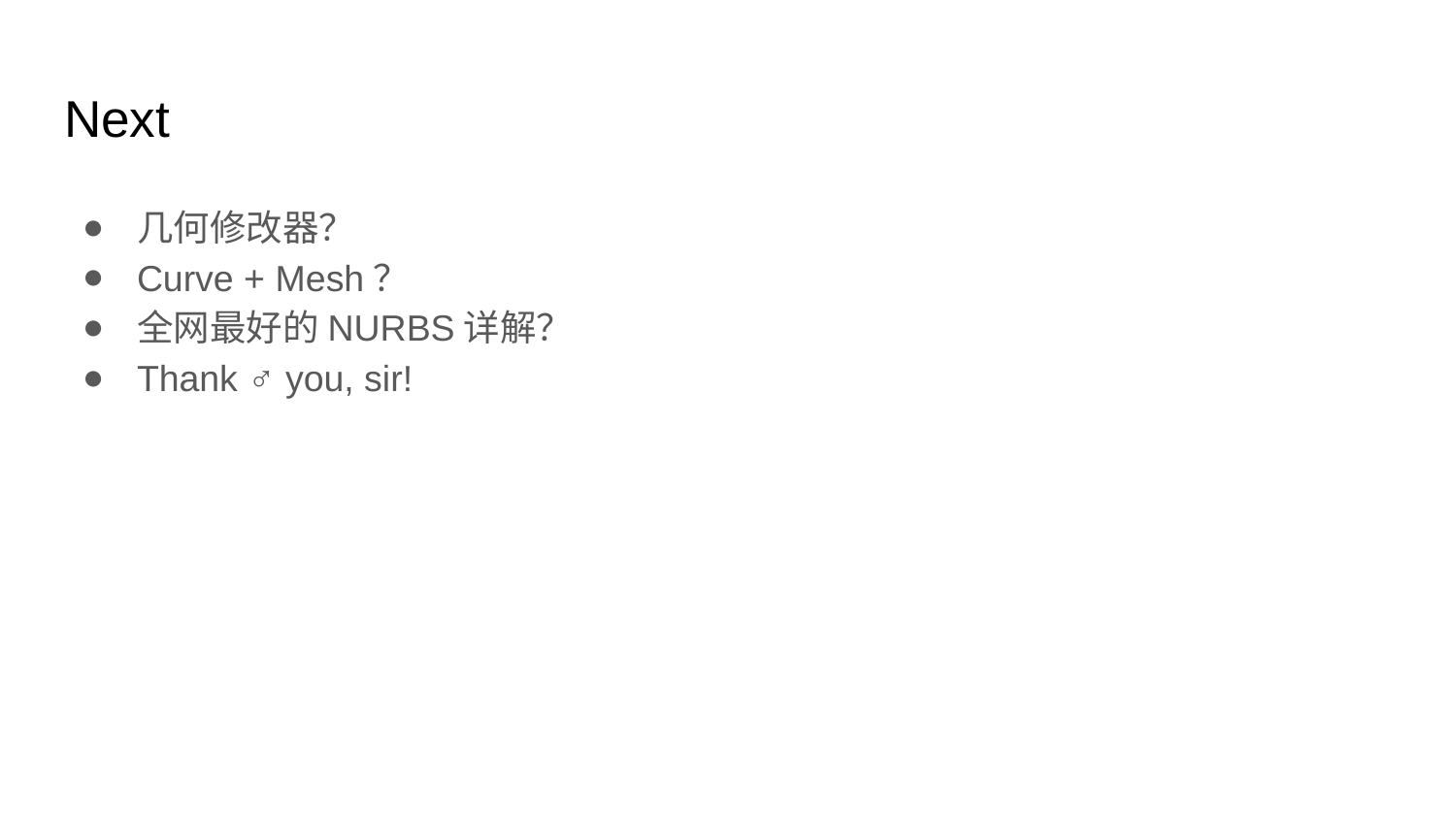

# Next
几何修改器？
Curve + Mesh？
全网最好的NURBS详解？
Thank ♂ you, sir!